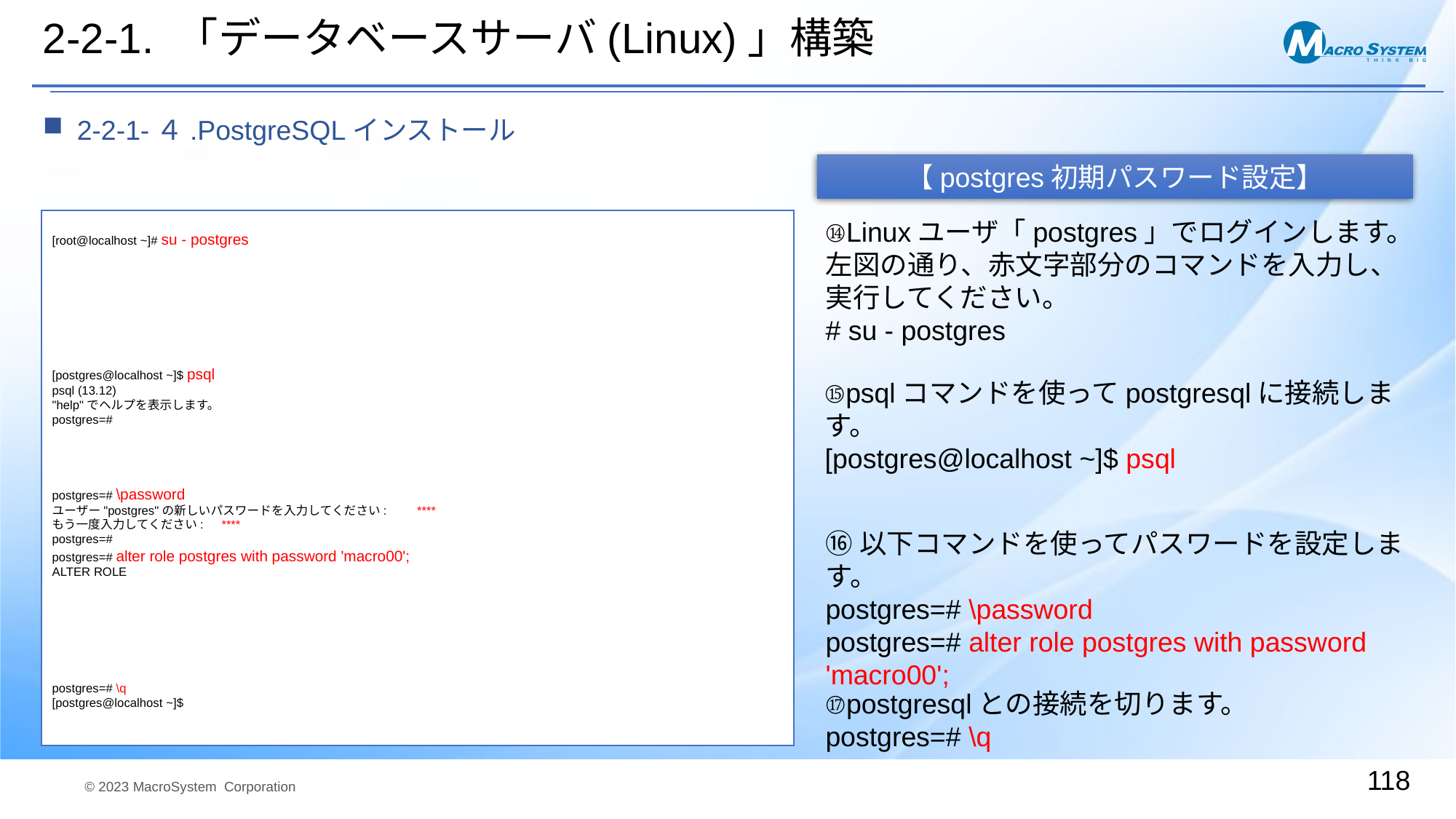

# 2-2-1. 「データベースサーバ(Linux)」構築
2-2-1-４.PostgreSQLインストール
【postgres初期パスワード設定】
⑭Linuxユーザ「postgres」でログインします。
左図の通り、赤文字部分のコマンドを入力し、実行してください。
# su - postgres

[root@localhost ~]# su - postgres

[postgres@localhost ~]$ psql
psql (13.12)
"help"でヘルプを表示します。
postgres=#

postgres=# \password
ユーザー"postgres"の新しいパスワードを入力してください:　　****
もう一度入力してください:　****
postgres=#
postgres=# alter role postgres with password 'macro00';
ALTER ROLE

postgres=# \q
[postgres@localhost ~]$
⑮psqlコマンドを使ってpostgresqlに接続します。
[postgres@localhost ~]$ psql
⑯以下コマンドを使ってパスワードを設定します。
postgres=# \password
postgres=# alter role postgres with password 'macro00';
⑰postgresqlとの接続を切ります。
postgres=# \q